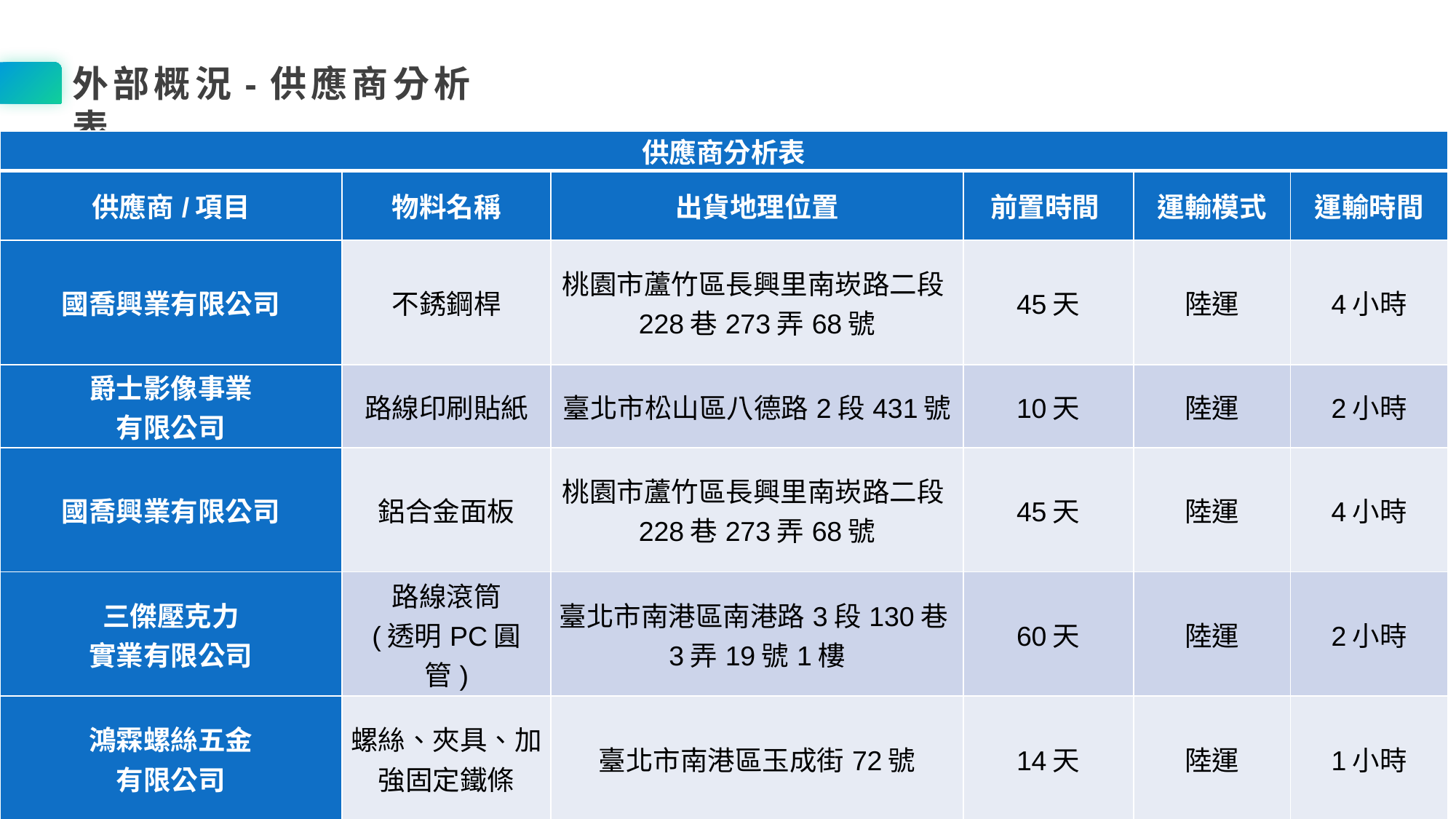

外部概況-供應商分析表
| 供應商分析表 |  |  |  |  |  |
| --- | --- | --- | --- | --- | --- |
| 供應商/項目 | 物料名稱 | 出貨地理位置 | 前置時間 | 運輸模式 | 運輸時間 |
| 國喬興業有限公司 | 不銹鋼桿 | 桃園市蘆竹區長興里南崁路二段228巷273弄68號 | 45天 | 陸運 | 4小時 |
| 爵士影像事業 有限公司 | 路線印刷貼紙 | 臺北市松山區八德路2段431號 | 10天 | 陸運 | 2小時 |
| 國喬興業有限公司 | 鋁合金面板 | 桃園市蘆竹區長興里南崁路二段228巷273弄68號 | 45天 | 陸運 | 4小時 |
| 三傑壓克力 實業有限公司 | 路線滾筒 (透明PC圓管) | 臺北市南港區南港路3段130巷3弄19號1樓 | 60天 | 陸運 | 2小時 |
| 鴻霖螺絲五金 有限公司 | 螺絲、夾具、加強固定鐵條 | 臺北市南港區玉成街72號 | 14天 | 陸運 | 1小時 |